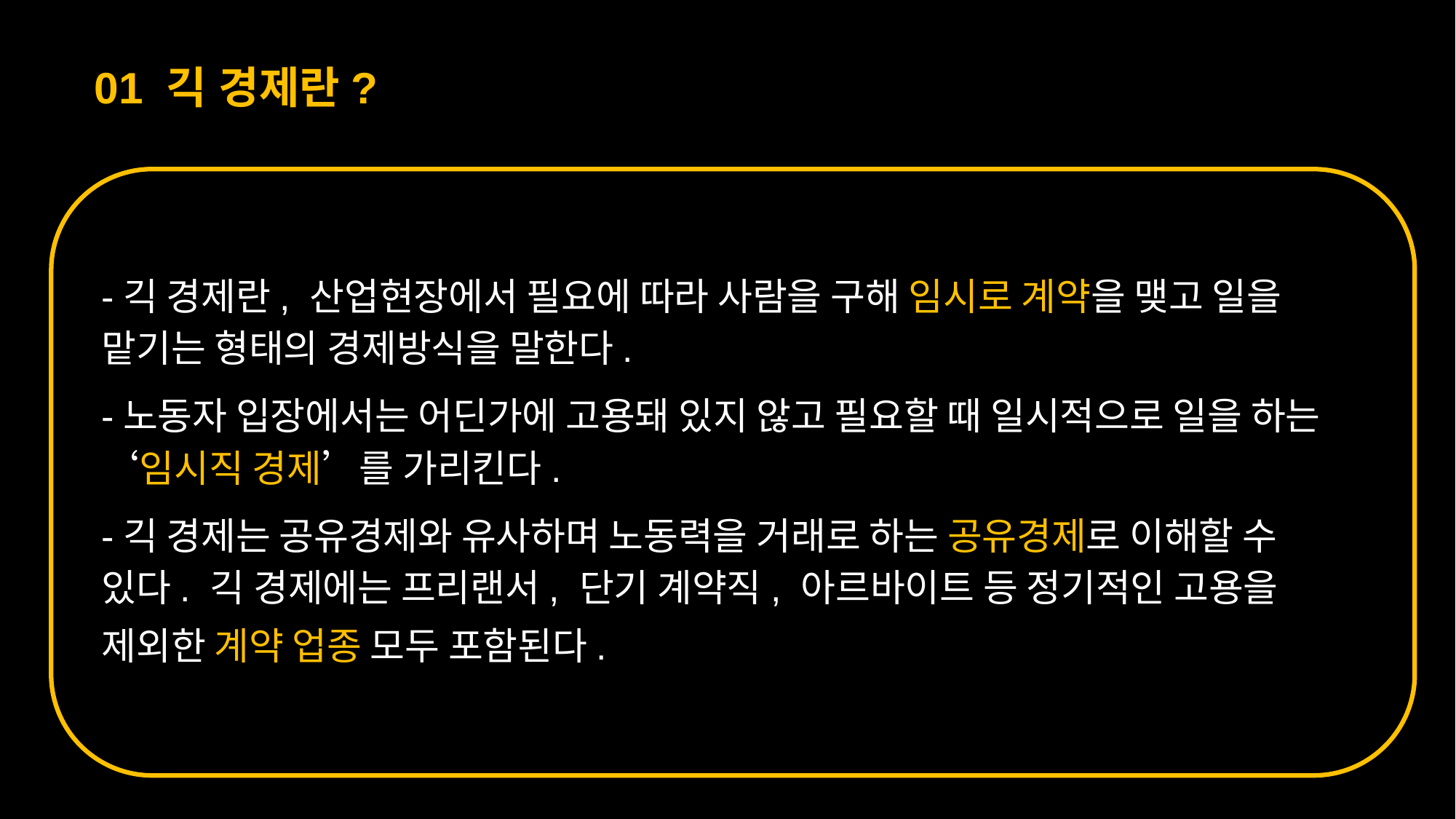

01 긱 경제란?

-긱 경제란, 산업현장에서 필요에 따라 사람을 구해 임시로 계약을 맺고 일을 맡기는 형태의 경제방식을 말한다.
-노동자 입장에서는 어딘가에 고용돼 있지 않고 필요할 때 일시적으로 일을 하는 ‘임시직 경제’를 가리킨다.
-긱 경제는 공유경제와 유사하며 노동력을 거래로 하는 공유경제로 이해할 수 있다. 긱 경제에는 프리랜서, 단기 계약직, 아르바이트 등 정기적인 고용을 제외한 계약 업종 모두 포함된다.